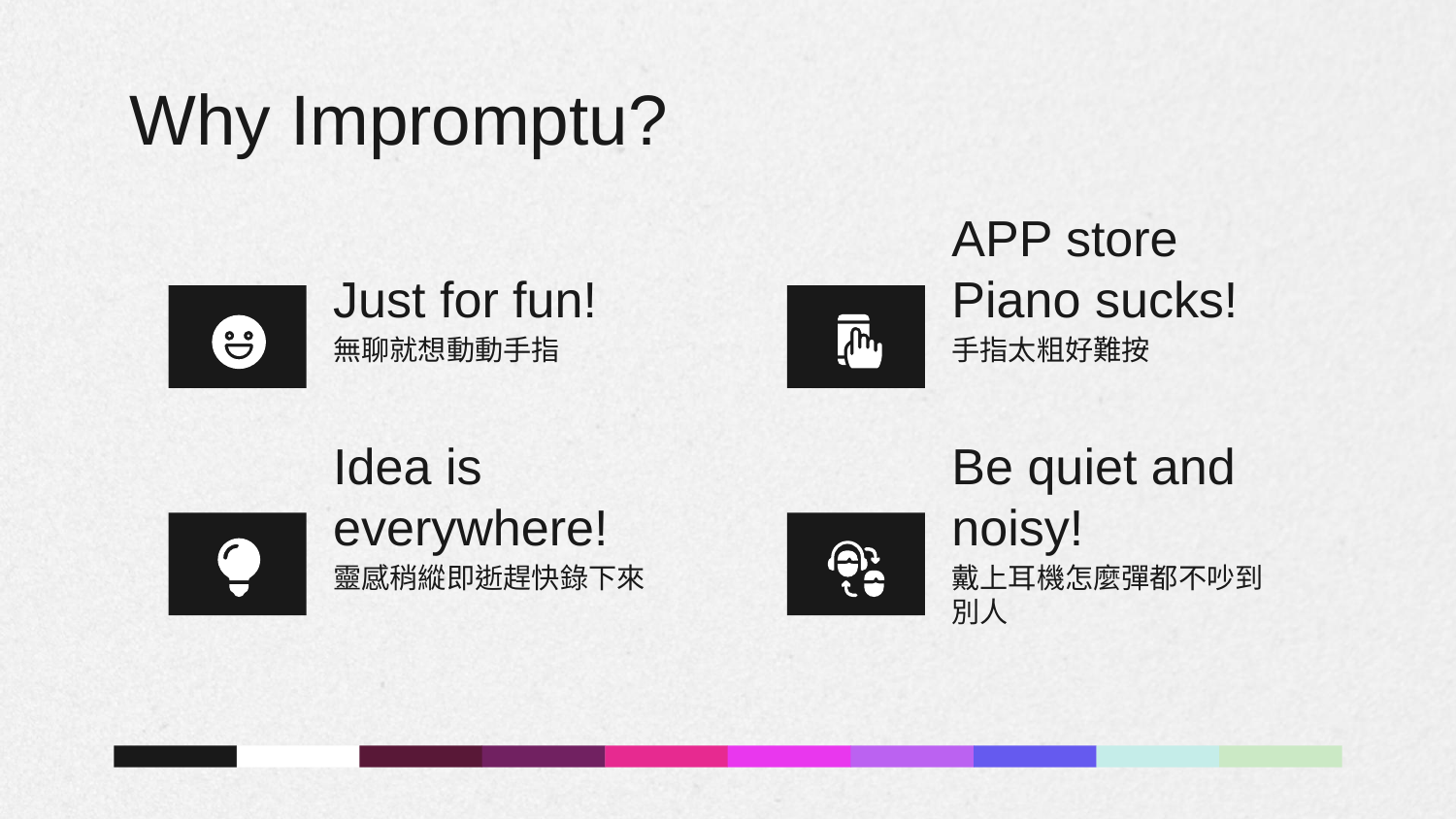

Why Impromptu?
# Just for fun!
APP store Piano sucks!

無聊就想動動手指
手指太粗好難按
Idea is everywhere!
Be quiet and noisy!

靈感稍縱即逝趕快錄下來

戴上耳機怎麼彈都不吵到別人